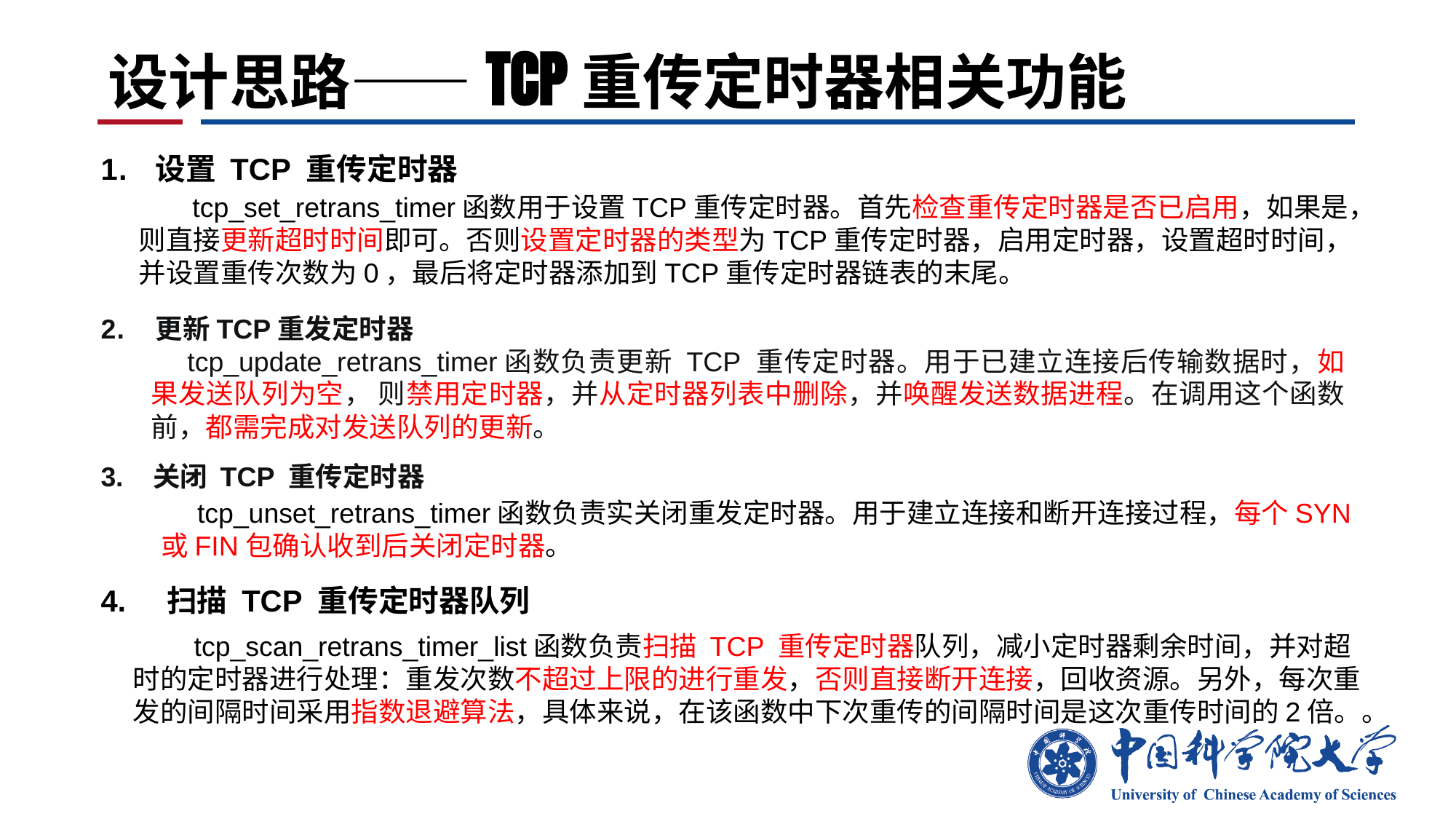

# 设计思路——TCP重传定时器相关功能
设置 TCP 重传定时器
       tcp_set_retrans_timer函数用于设置TCP重传定时器。首先检查重传定时器是否已启用，如果是，则直接更新超时时间即可。否则设置定时器的类型为TCP重传定时器，启用定时器，设置超时时间，并设置重传次数为0，最后将定时器添加到TCP重传定时器链表的末尾。
更新TCP重发定时器
tcp_update_retrans_timer函数负责更新 TCP 重传定时器。用于已建立连接后传输数据时，如果发送队列为空， 则禁用定时器，并从定时器列表中删除，并唤醒发送数据进程。在调用这个函数前，都需完成对发送队列的更新。
3.   关闭 TCP 重传定时器
tcp_unset_retrans_timer函数负责实关闭重发定时器。用于建立连接和断开连接过程，每个SYN或FIN包确认收到后关闭定时器。
4.    扫描 TCP 重传定时器队列
        tcp_scan_retrans_timer_list函数负责扫描 TCP 重传定时器队列，减小定时器剩余时间，并对超时的定时器进行处理：重发次数不超过上限的进行重发，否则直接断开连接，回收资源。另外，每次重发的间隔时间采用指数退避算法，具体来说，在该函数中下次重传的间隔时间是这次重传时间的2倍。。